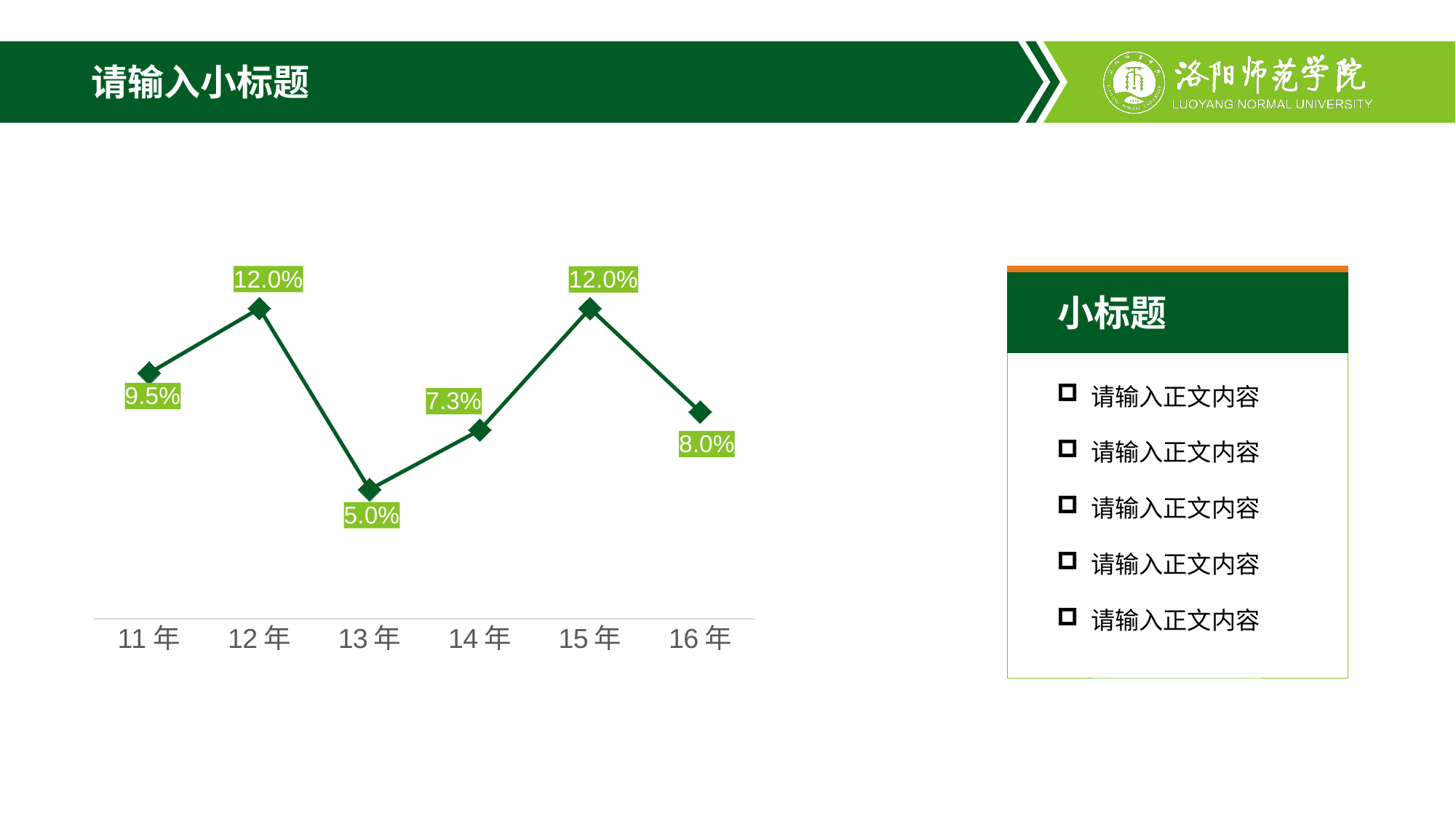

# 请输入小标题

### Chart

| Category | 同比 |
|---|---|
| 11年 | 0.095 |
| 12年 | 0.12 |
| 13年 | 0.05 |
| 14年 | 0.073 |
| 15年 | 0.12 |
| 16年 | 0.08 |

小标题

请输入正文内容
请输入正文内容
请输入正文内容
请输入正文内容
请输入正文内容